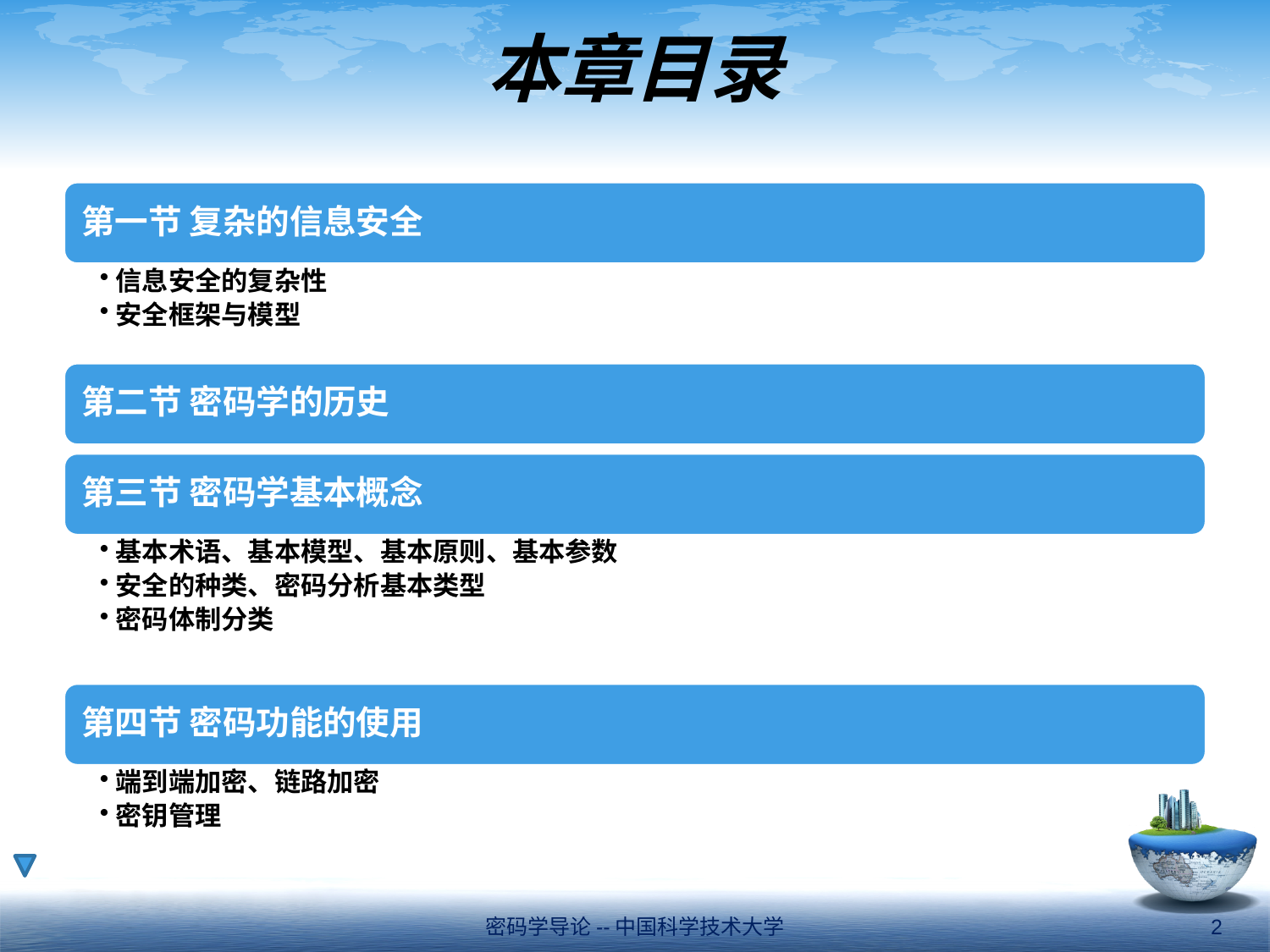

# 本章目录
第一节 复杂的信息安全
信息安全的复杂性
安全框架与模型
第二节 密码学的历史
第三节 密码学基本概念
基本术语、基本模型、基本原则、基本参数
安全的种类、密码分析基本类型
密码体制分类
第四节 密码功能的使用
端到端加密、链路加密
密钥管理

密码学导论--中国科学技术大学
2